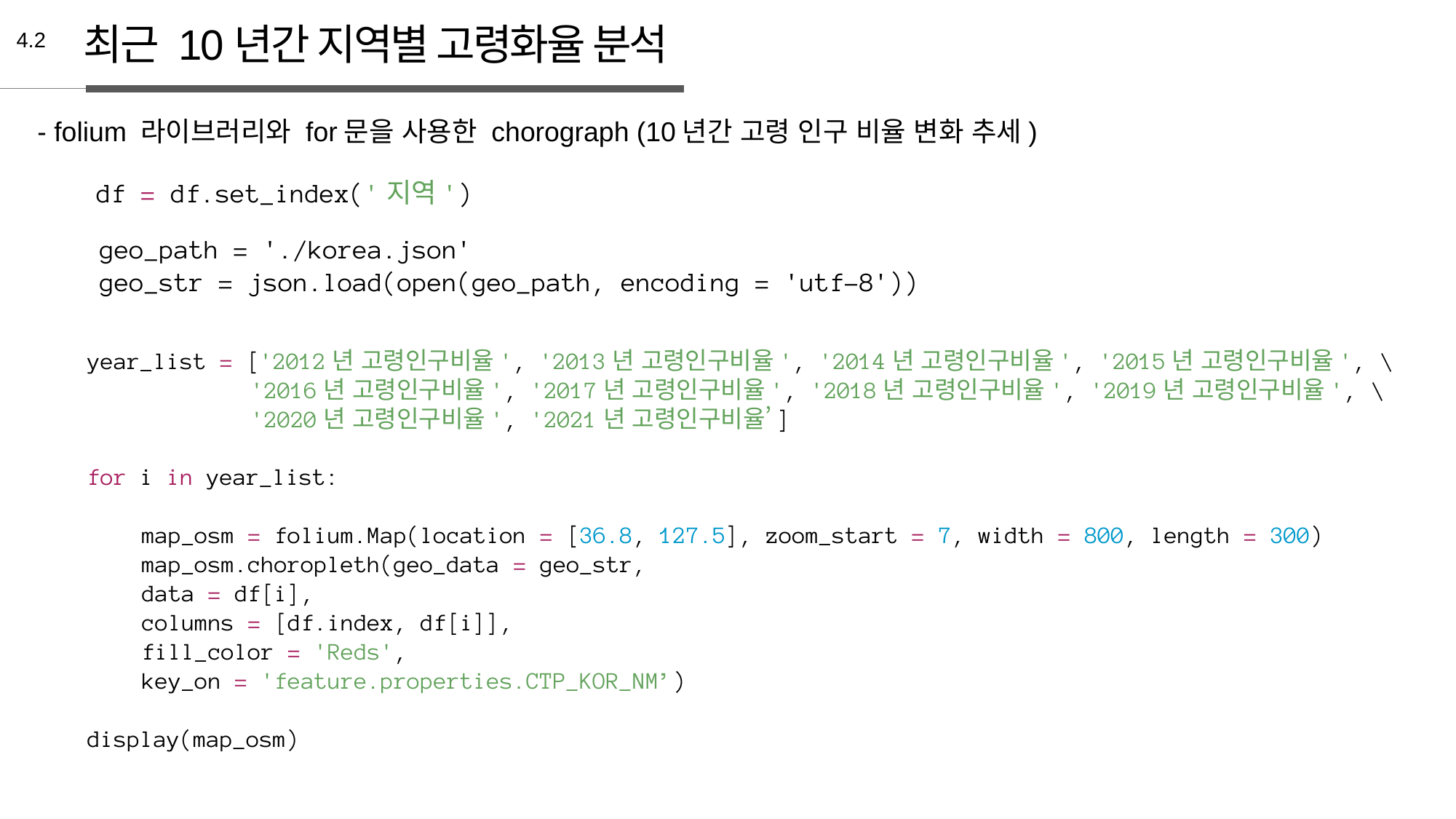

최근 10년간 지역별 고령화율 분석
4.2
 - folium 라이브러리와 for문을 사용한 chorograph (10년간 고령 인구 비율 변화 추세)
df = df.set_index('지역')
geo_path = './korea.json'
geo_str = json.load(open(geo_path, encoding = 'utf-8'))
year_list = ['2012년 고령인구비율', '2013년 고령인구비율', '2014년 고령인구비율', '2015년 고령인구비율', \
'2016년 고령인구비율', '2017년 고령인구비율', '2018년 고령인구비율', '2019년 고령인구비율', \
'2020년 고령인구비율', '2021년 고령인구비율’]

for i in year_list:

map_osm = folium.Map(location = [36.8, 127.5], zoom_start = 7, width = 800, length = 300)
map_osm.choropleth(geo_data = geo_str,
data = df[i],
columns = [df.index, df[i]],
fill_color = 'Reds',
key_on = 'feature.properties.CTP_KOR_NM’)

display(map_osm)